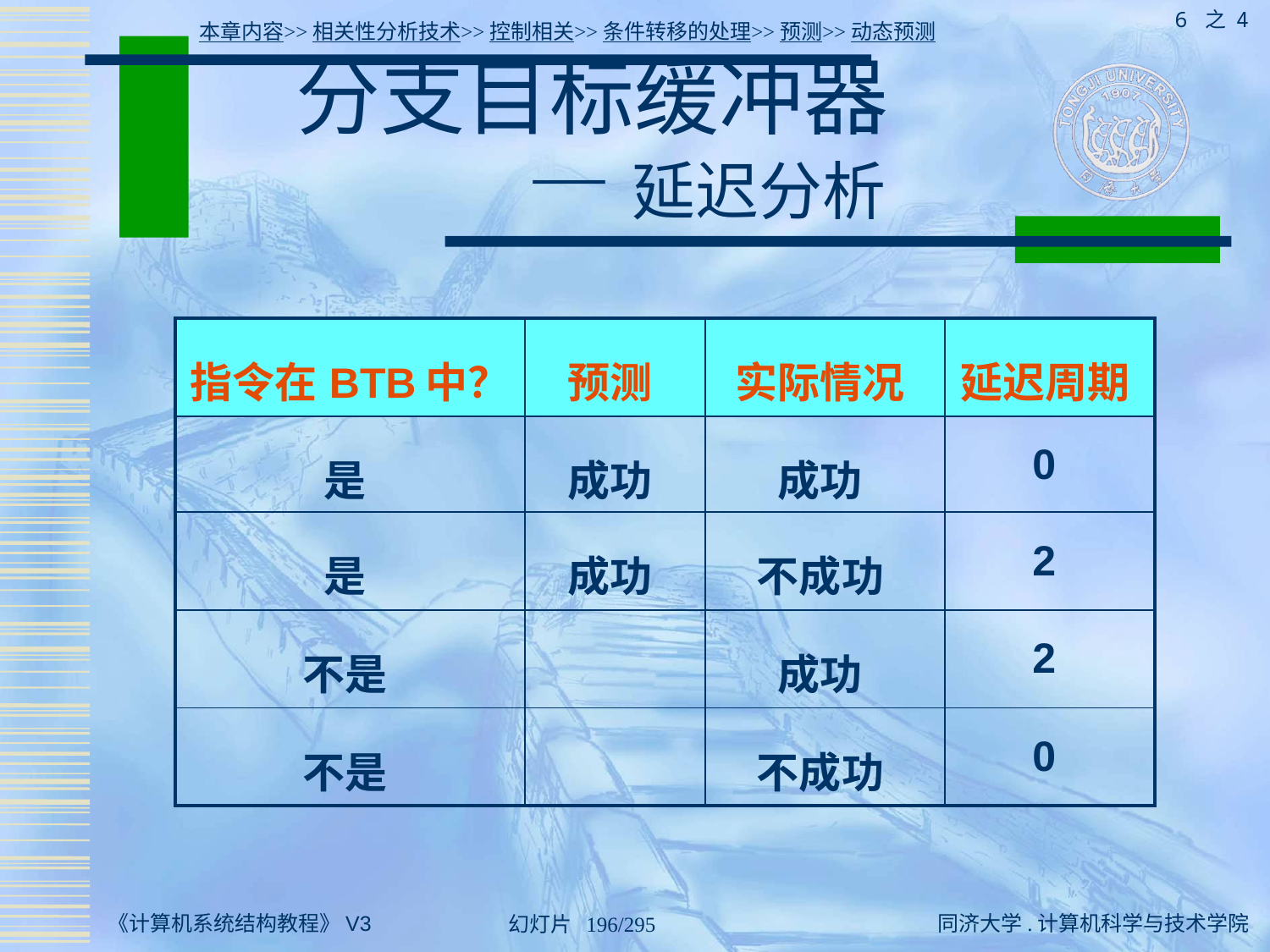

6 之 4
本章内容>>相关性分析技术>>控制相关>>条件转移的处理>>预测>>动态预测
# 分支目标缓冲器 — 延迟分析
| 指令在BTB中？ | 预测 | 实际情况 | 延迟周期 |
| --- | --- | --- | --- |
| 是 | 成功 | 成功 | 0 |
| 是 | 成功 | 不成功 | 2 |
| 不是 |  | 成功 | 2 |
| 不是 |  | 不成功 | 0 |